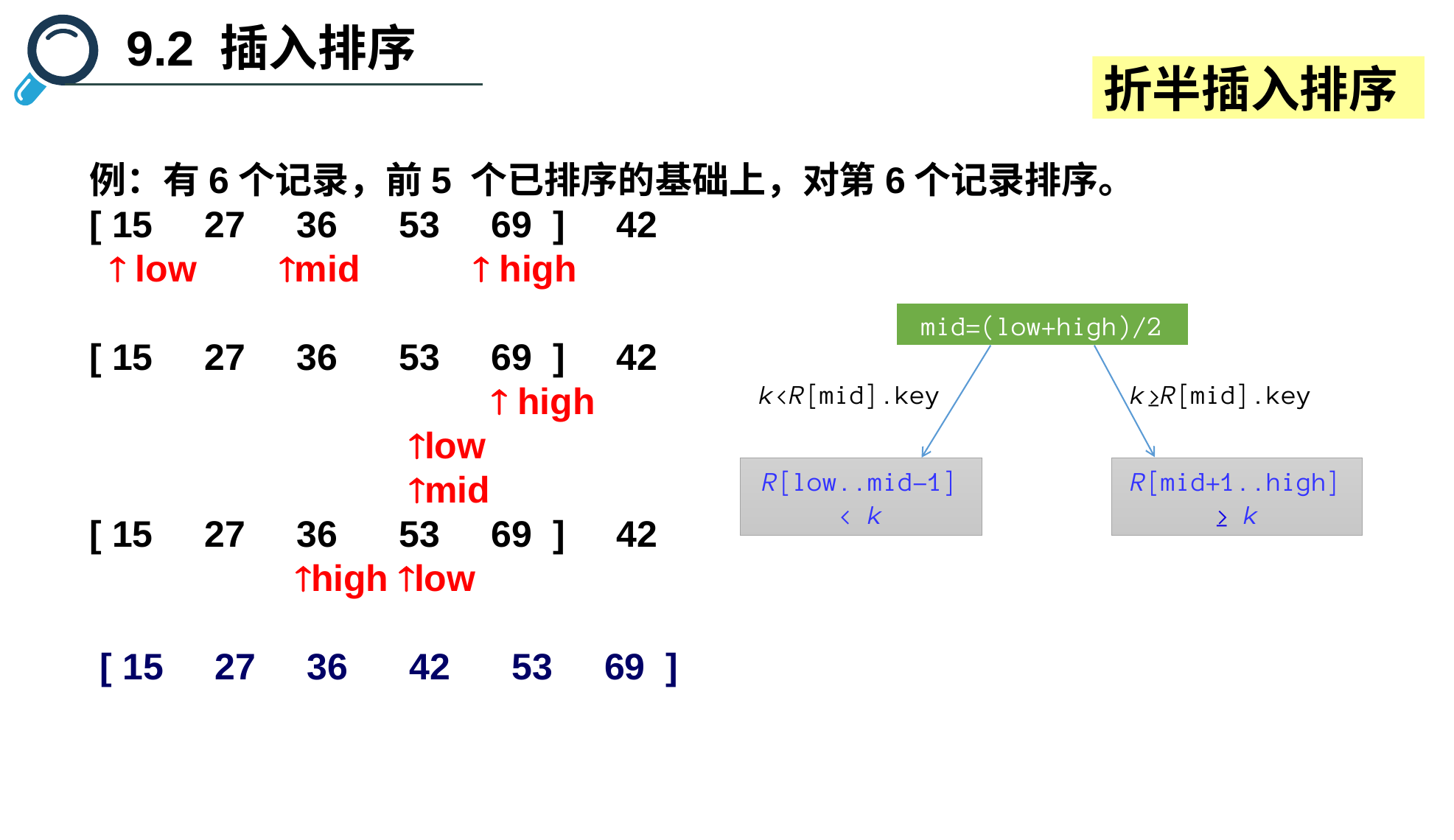

9.2 插入排序
折半插入排序
例：有6个记录，前5 个已排序的基础上，对第6个记录排序。
[ 15     27     36      53     69  ]     42
  ↑ low        ↑mid           ↑ high

[ 15     27     36      53     69  ]     42
                                       ↑ high
                               ↑low
                               ↑mid
[ 15     27     36      53     69  ]     42
                    ↑high ↑low

 [ 15     27     36      42      53     69  ]
mid=(low+high)/2
k<R[mid].key
k≥R[mid].key
R[low..mid-1]
< k
R[mid+1..high]
≥ k